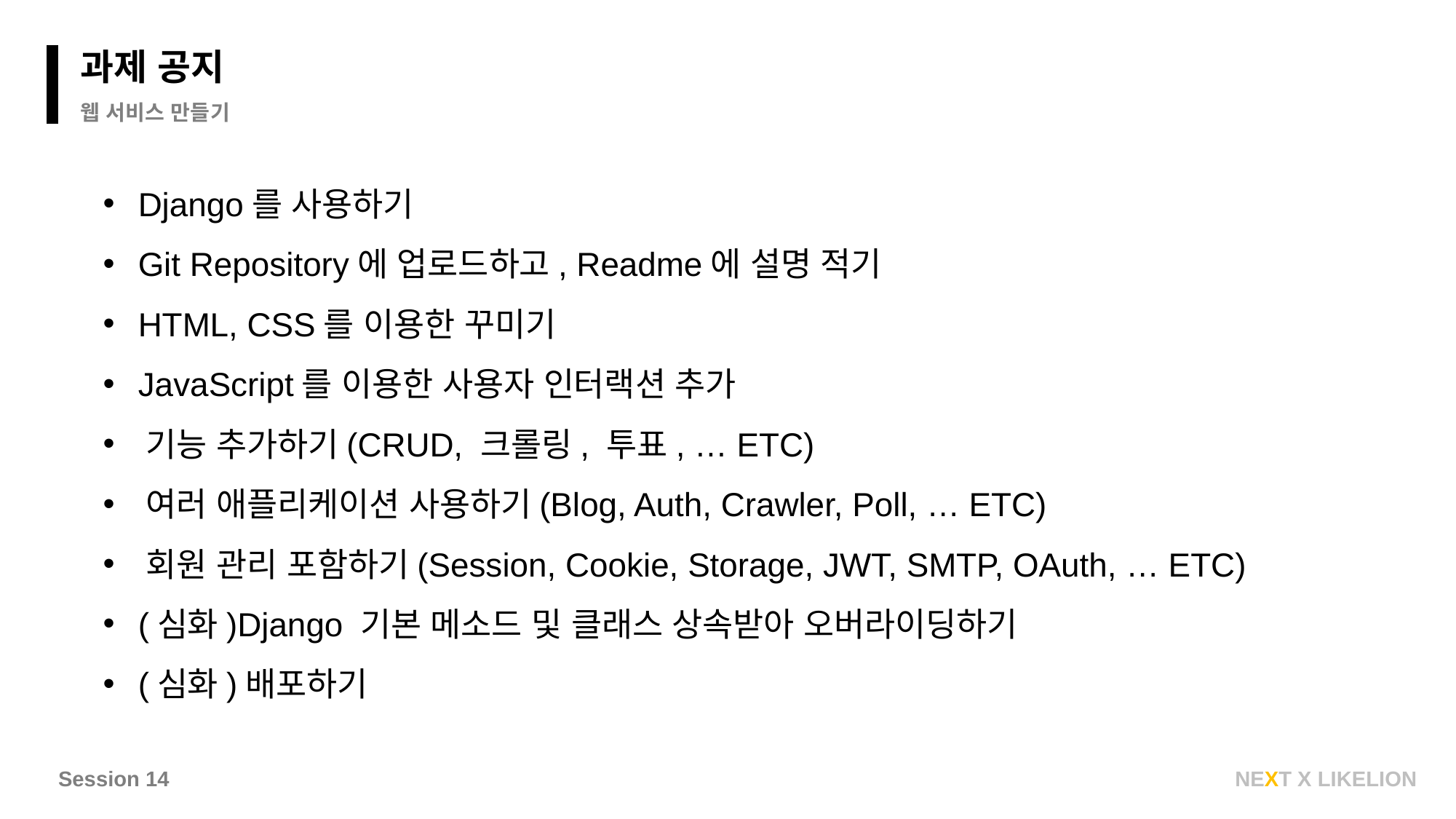

과제 공지

웹 서비스 만들기
 Django를 사용하기
 Git Repository에 업로드하고, Readme에 설명 적기
 HTML, CSS를 이용한 꾸미기
 JavaScript를 이용한 사용자 인터랙션 추가
 기능 추가하기(CRUD, 크롤링, 투표, … ETC)
 여러 애플리케이션 사용하기(Blog, Auth, Crawler, Poll, … ETC)
 회원 관리 포함하기(Session, Cookie, Storage, JWT, SMTP, OAuth, … ETC)
 (심화)Django 기본 메소드 및 클래스 상속받아 오버라이딩하기
 (심화)배포하기

Session 14
NEXT X LIKELION